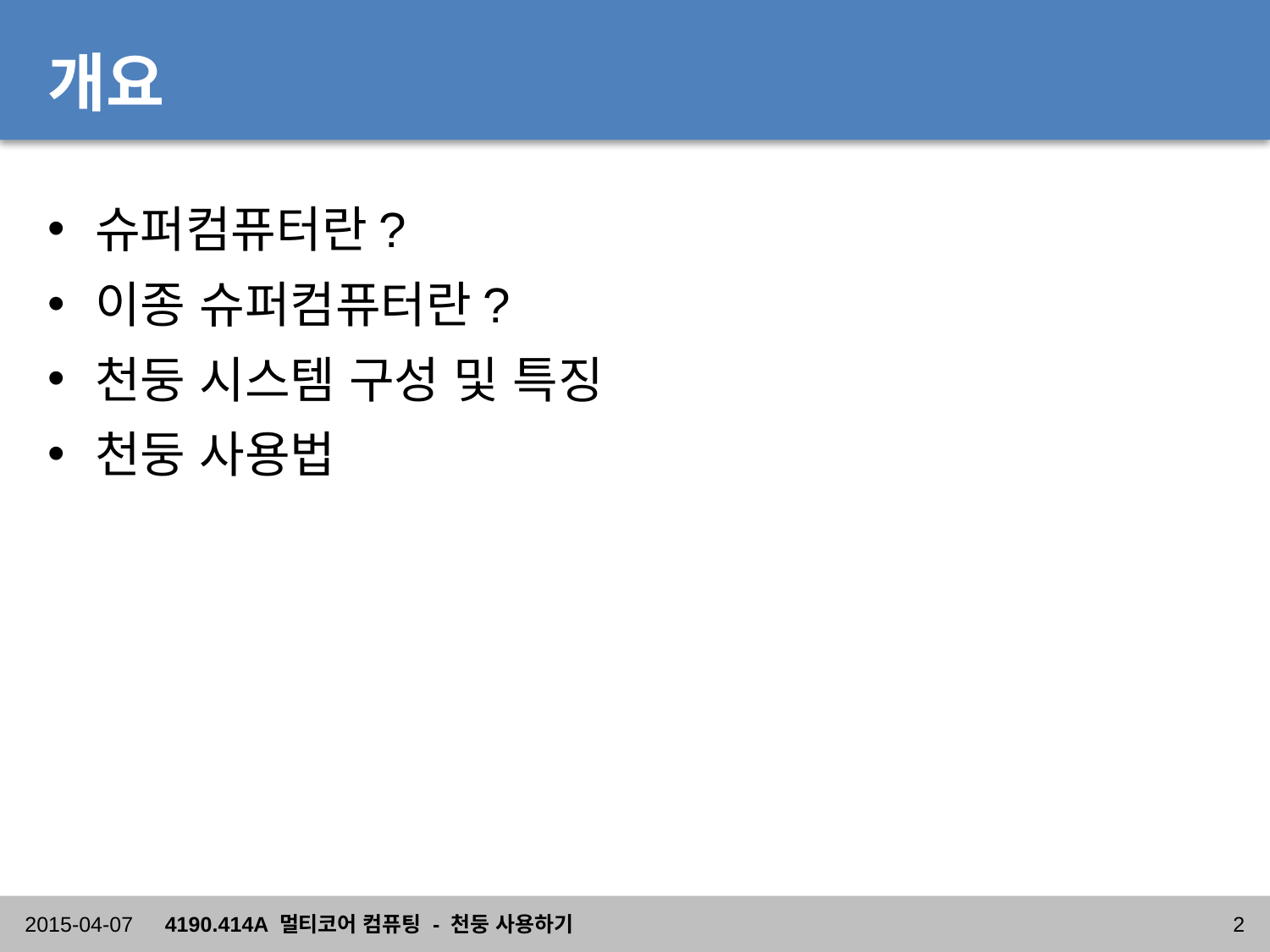

# 개요
슈퍼컴퓨터란?
이종 슈퍼컴퓨터란?
천둥 시스템 구성 및 특징
천둥 사용법
2015-04-07
4190.414A 멀티코어 컴퓨팅 - 천둥 사용하기
2